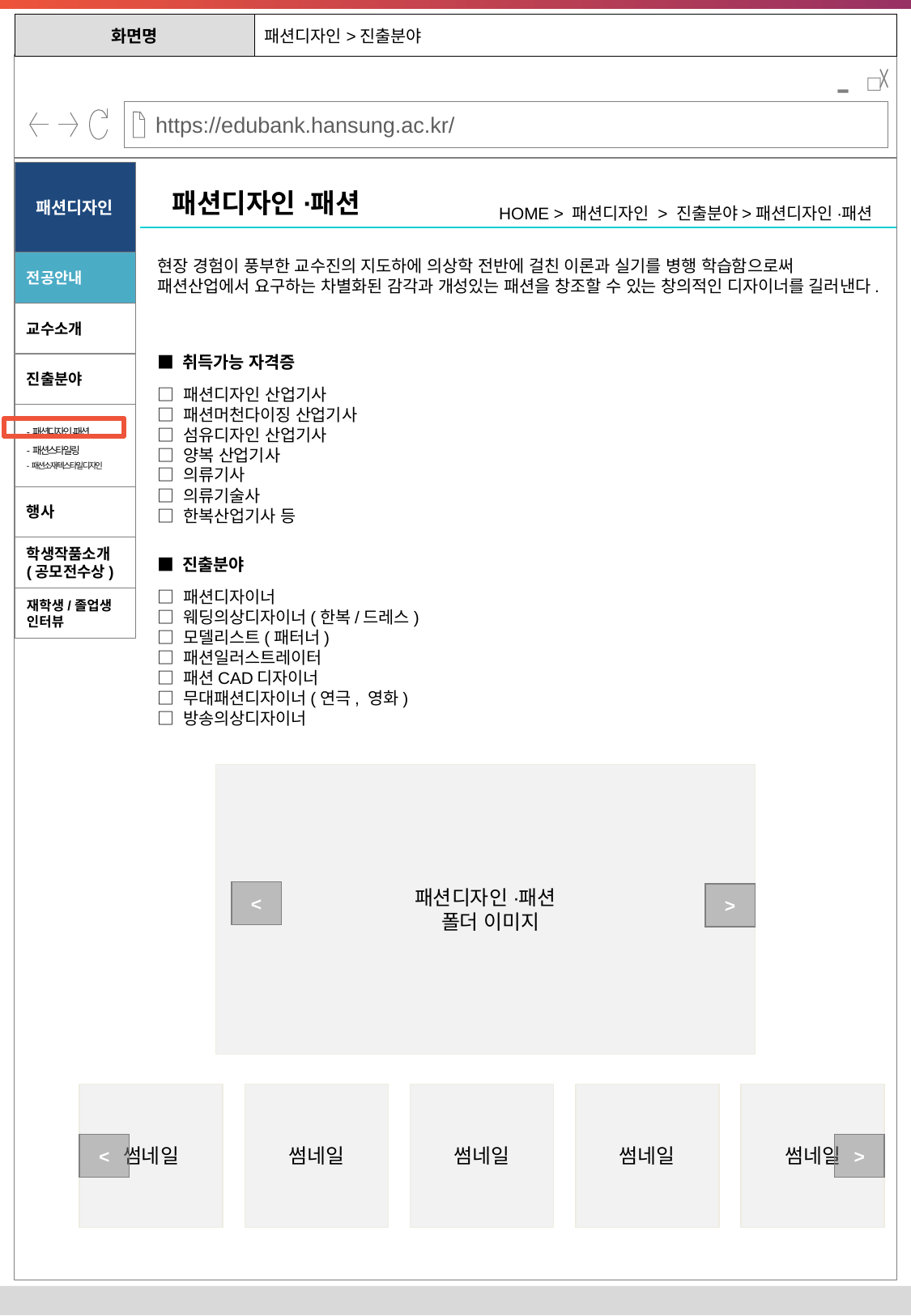

| 화면명 | 패션디자인>진출분야 |
| --- | --- |
-
패션디자인
패션디자인 ∙패션
HOME > 패션디자인 > 진출분야>패션디자인 ∙패션
현장 경험이 풍부한 교수진의 지도하에 의상학 전반에 걸친 이론과 실기를 병행 학습함으로써 패션산업에서 요구하는 차별화된 감각과 개성있는 패션을 창조할 수 있는 창의적인 디자이너를 길러낸다.
전공안내
교수소개
■ 취득가능 자격증
진출분야
□ 패션디자인 산업기사
□ 패션머천다이징 산업기사
□ 섬유디자인 산업기사
□ 양복 산업기사
□ 의류기사
□ 의류기술사
□ 한복산업기사 등
-패션디자인 ∙패션
-패션스타일링
-패션소재∙텍스타일 디자인

행사
학생작품소개(공모전수상)
■ 진출분야
□ 패션디자이너
□ 웨딩의상디자이너(한복/드레스)
□ 모델리스트(패터너)
□ 패션일러스트레이터
□ 패션CAD디자이너
□ 무대패션디자이너(연극, 영화)
□ 방송의상디자이너
재학생/졸업생 인터뷰
패션디자인 ∙패션
 폴더 이미지
<
>
썸네일
썸네일
썸네일
썸네일
썸네일
<
>